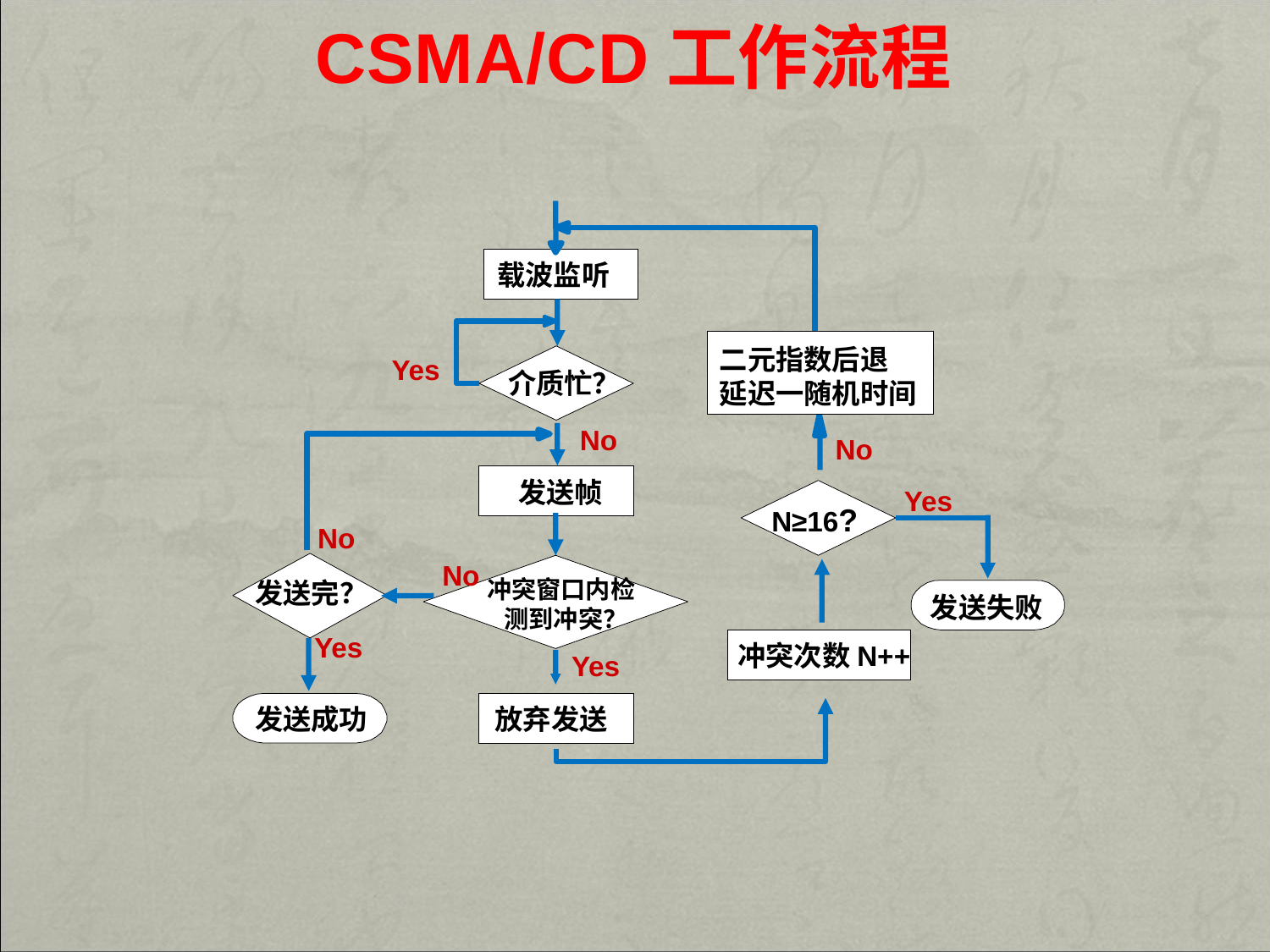

# CSMA/CD工作流程

载波监听

二元指数后退
延迟一随机时间

Yes
介质忙？

No

No

发送帧

Yes
N≥16?

No

No

冲突窗口内检
  测到冲突？
发送完？

发送失败

Yes

冲突次数N++

Yes

发送成功
放弃发送

70